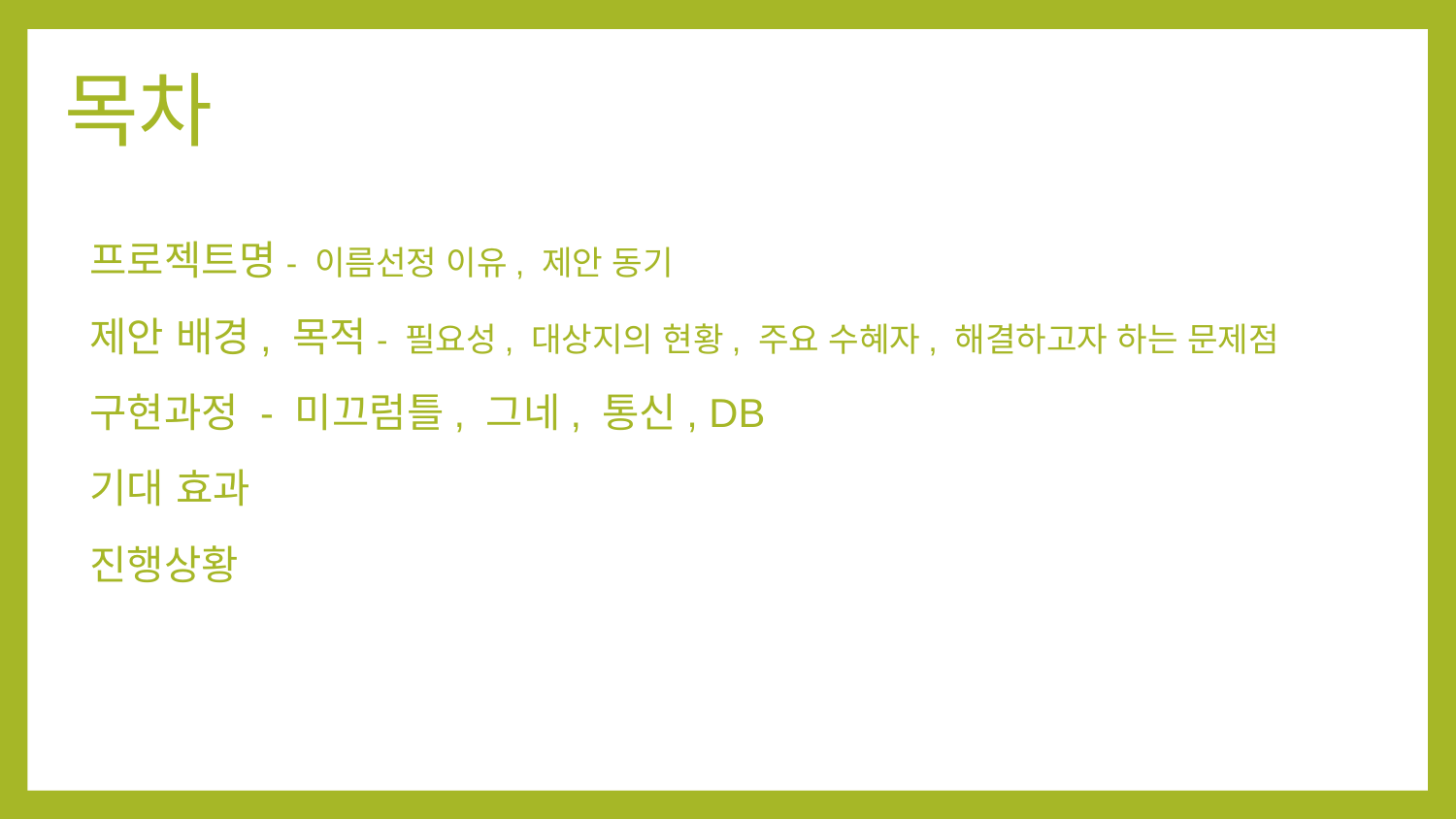

# 목차
프로젝트명- 이름선정 이유, 제안 동기
제안 배경, 목적- 필요성, 대상지의 현황, 주요 수혜자, 해결하고자 하는 문제점
구현과정 - 미끄럼틀, 그네, 통신, DB
기대 효과
진행상황